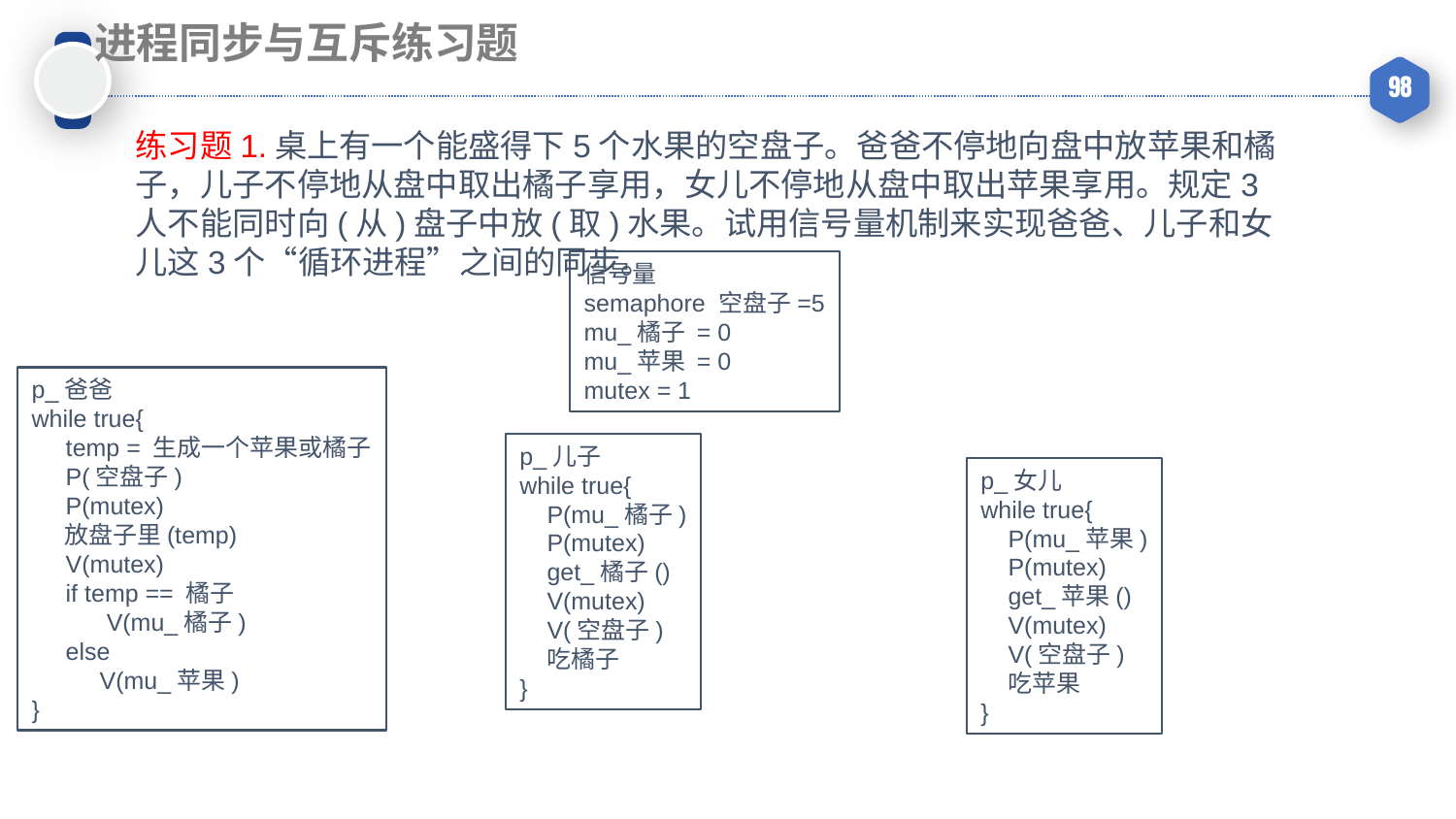

进程同步与互斥练习题
练习题1.桌上有一个能盛得下5个水果的空盘子。爸爸不停地向盘中放苹果和橘子，儿子不停地从盘中取出橘子享用，女儿不停地从盘中取出苹果享用。规定3人不能同时向(从)盘子中放(取)水果。试用信号量机制来实现爸爸、儿子和女儿这3个“循环进程”之间的同步。
信号量
semaphore 空盘子=5
mu_橘子 = 0
mu_苹果 = 0
mutex = 1
p_爸爸
while true{
     temp = 生成一个苹果或橘子
     P(空盘子)
     P(mutex)
     放盘子里(temp)
     V(mutex)
     if temp == 橘子
           V(mu_橘子)
     else
          V(mu_苹果)
}
p_儿子
while true{
    P(mu_橘子)
    P(mutex)
    get_橘子()
    V(mutex)
    V(空盘子)
    吃橘子
}
p_女儿
while true{
    P(mu_苹果)
    P(mutex)
    get_苹果()
    V(mutex)
    V(空盘子)
    吃苹果
}